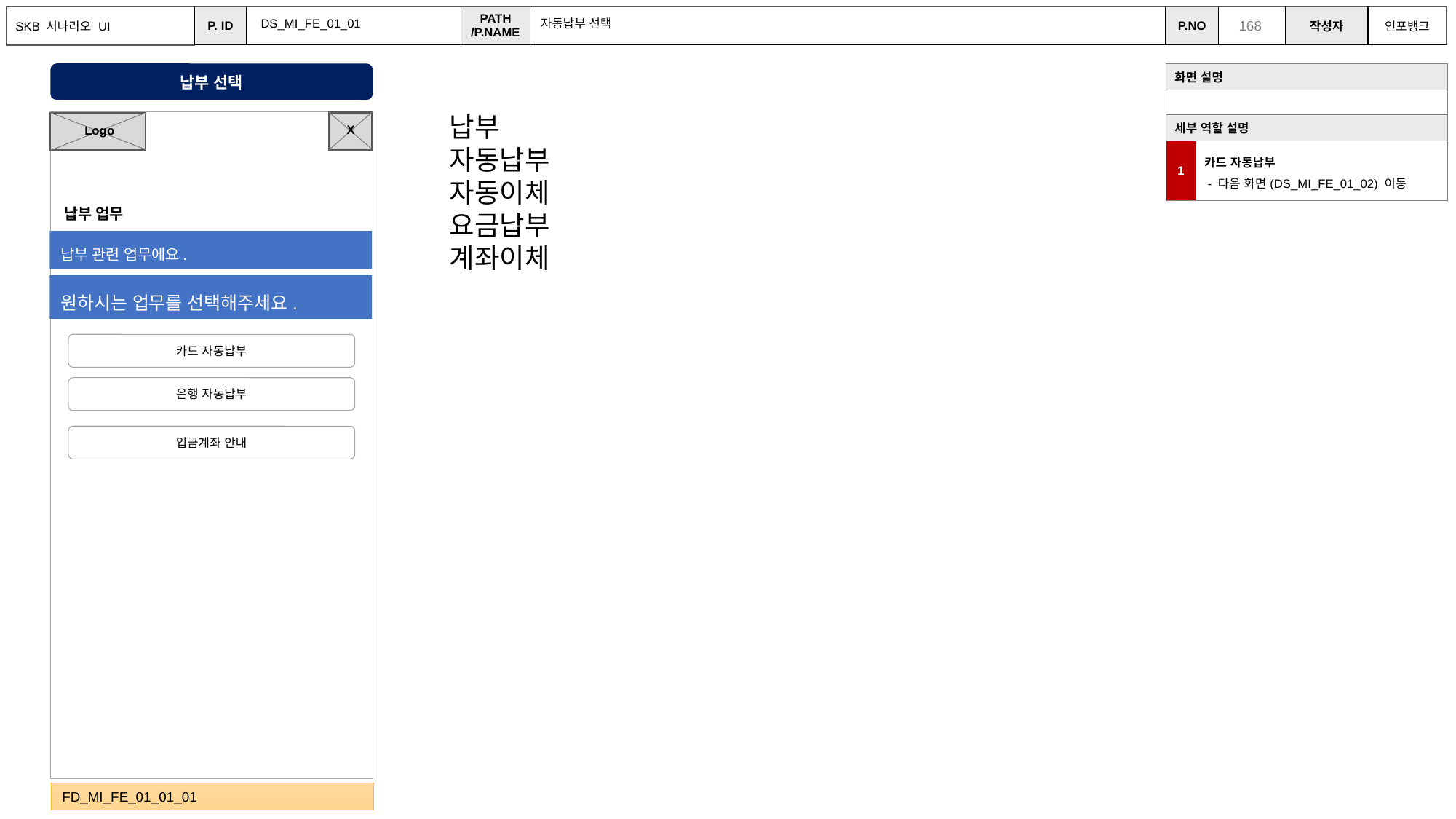

DS_MI_FE_01_01
자동납부 선택
납부 선택
| 화면 설명 |  |
| --- | --- |
|  |  |
| 세부 역할 설명 |  |
| 1 | 카드 자동납부 - 다음 화면(DS\_MI\_FE\_01\_02) 이동 |
납부
자동납부
자동이체
요금납부
계좌이체

X

Logo
납부 업무
납부 관련 업무에요.
원하시는 업무를 선택해주세요.

카드 자동납부

은행 자동납부

입금계좌 안내
FD_MI_FE_01_01_01